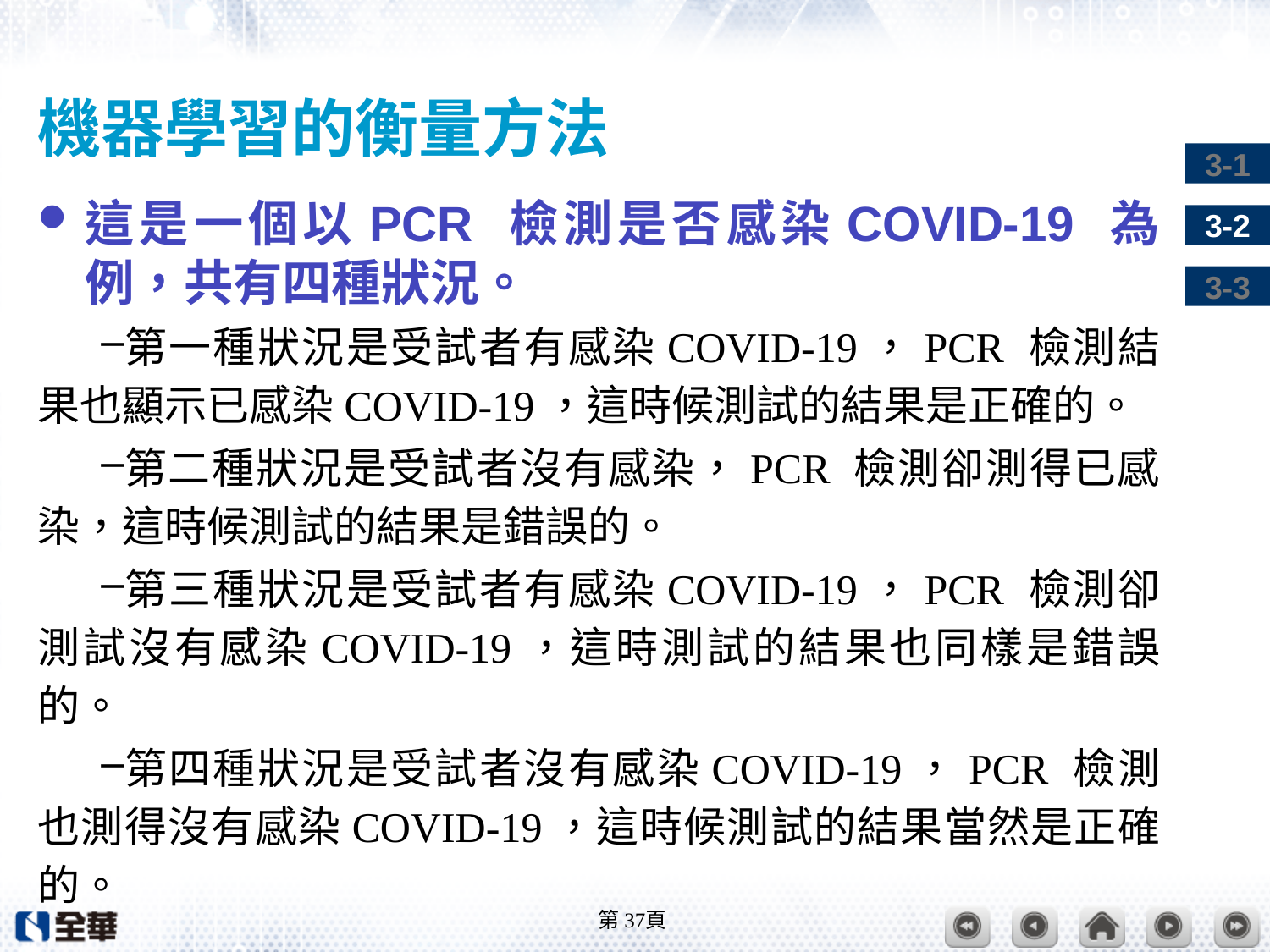

# 機器學習的衡量方法
這是一個以PCR 檢測是否感染COVID-19 為例，共有四種狀況。
第一種狀況是受試者有感染COVID-19，PCR 檢測結果也顯示已感染COVID-19，這時候測試的結果是正確的。
第二種狀況是受試者沒有感染，PCR 檢測卻測得已感染，這時候測試的結果是錯誤的。
第三種狀況是受試者有感染COVID-19，PCR 檢測卻測試沒有感染COVID-19，這時測試的結果也同樣是錯誤的。
第四種狀況是受試者沒有感染COVID-19，PCR 檢測也測得沒有感染COVID-19，這時候測試的結果當然是正確的。